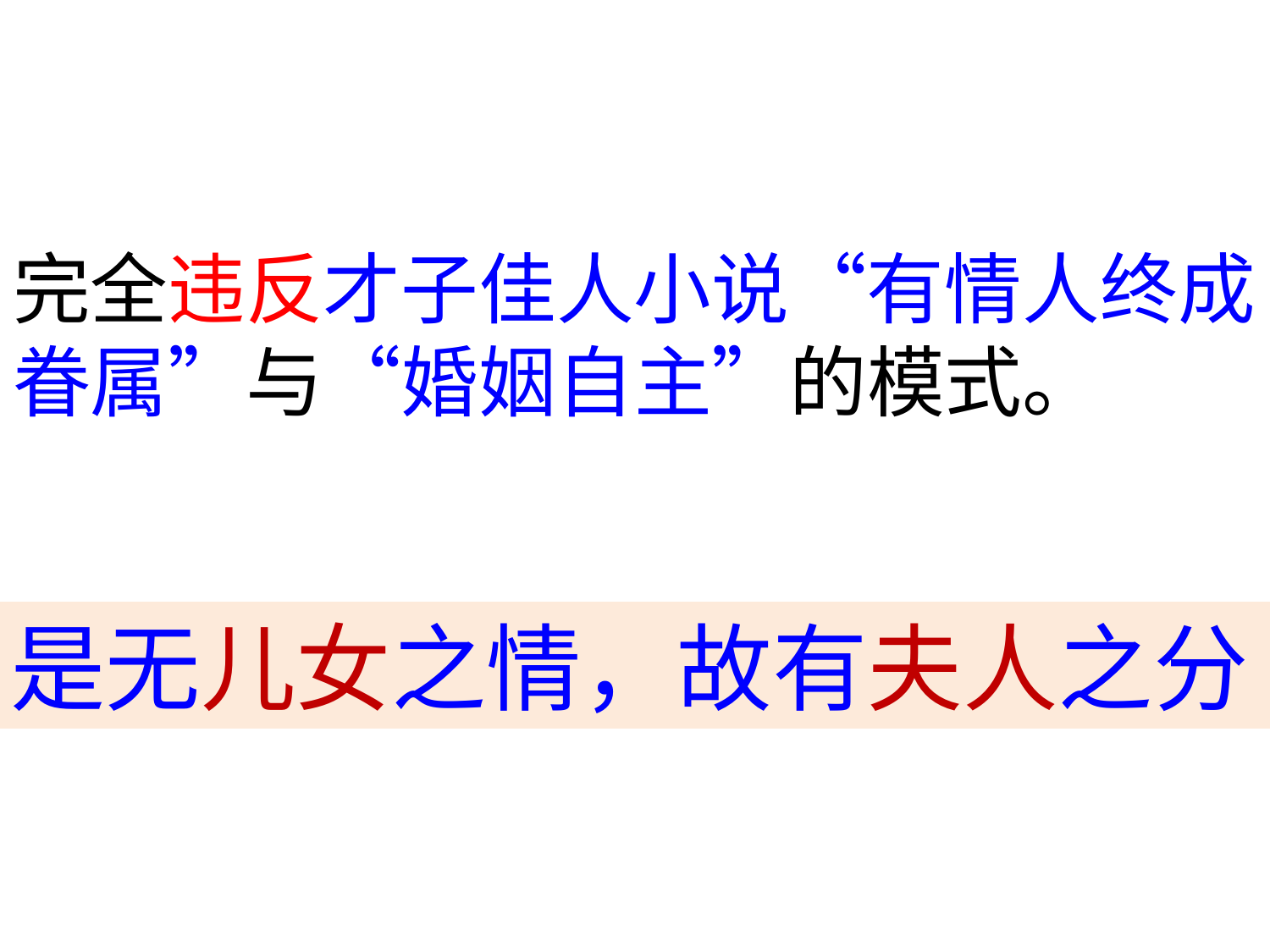

完全违反才子佳人小说“有情人终成眷属”与“婚姻自主”的模式。

是无儿女之情，故有夫人之分